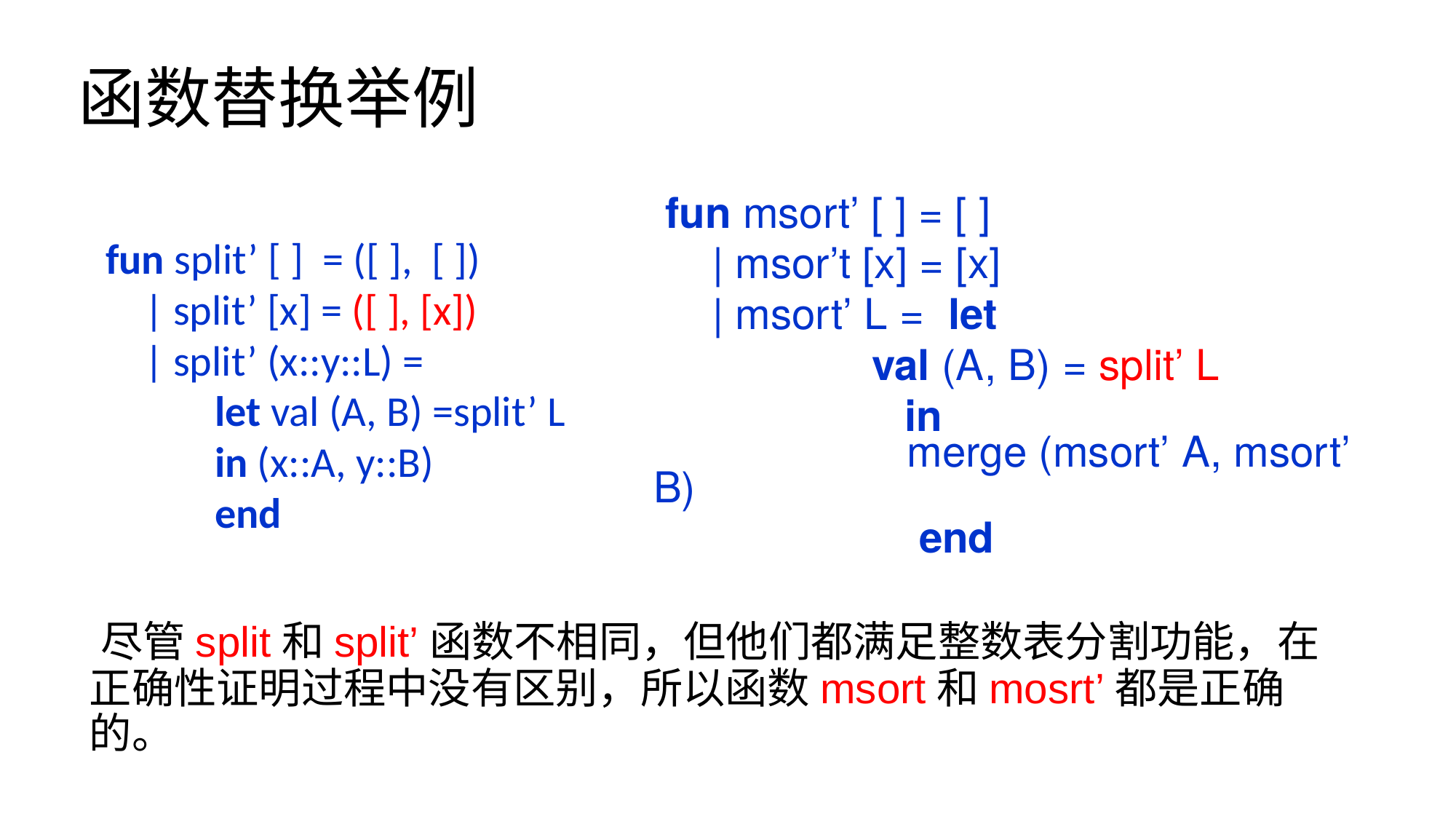

# 函数替换举例

 fun msort’ [ ] = [ ]
     | msor’t [x] = [x]
     | msort’ L =  let
		val (A, B) = split’ L
	            in
 		   merge (msort’ A, msort’ B)
		    end

fun split’ [ ]  = ([ ],  [ ])
    | split’ [x] = ([ ], [x])
    | split’ (x::y::L) =
	let val (A, B) =split’ L
	in (x::A, y::B)
	end
   尽管split和split’函数不相同，但他们都满足整数表分割功能，在正确性证明过程中没有区别，所以函数msort和mosrt’都是正确的。